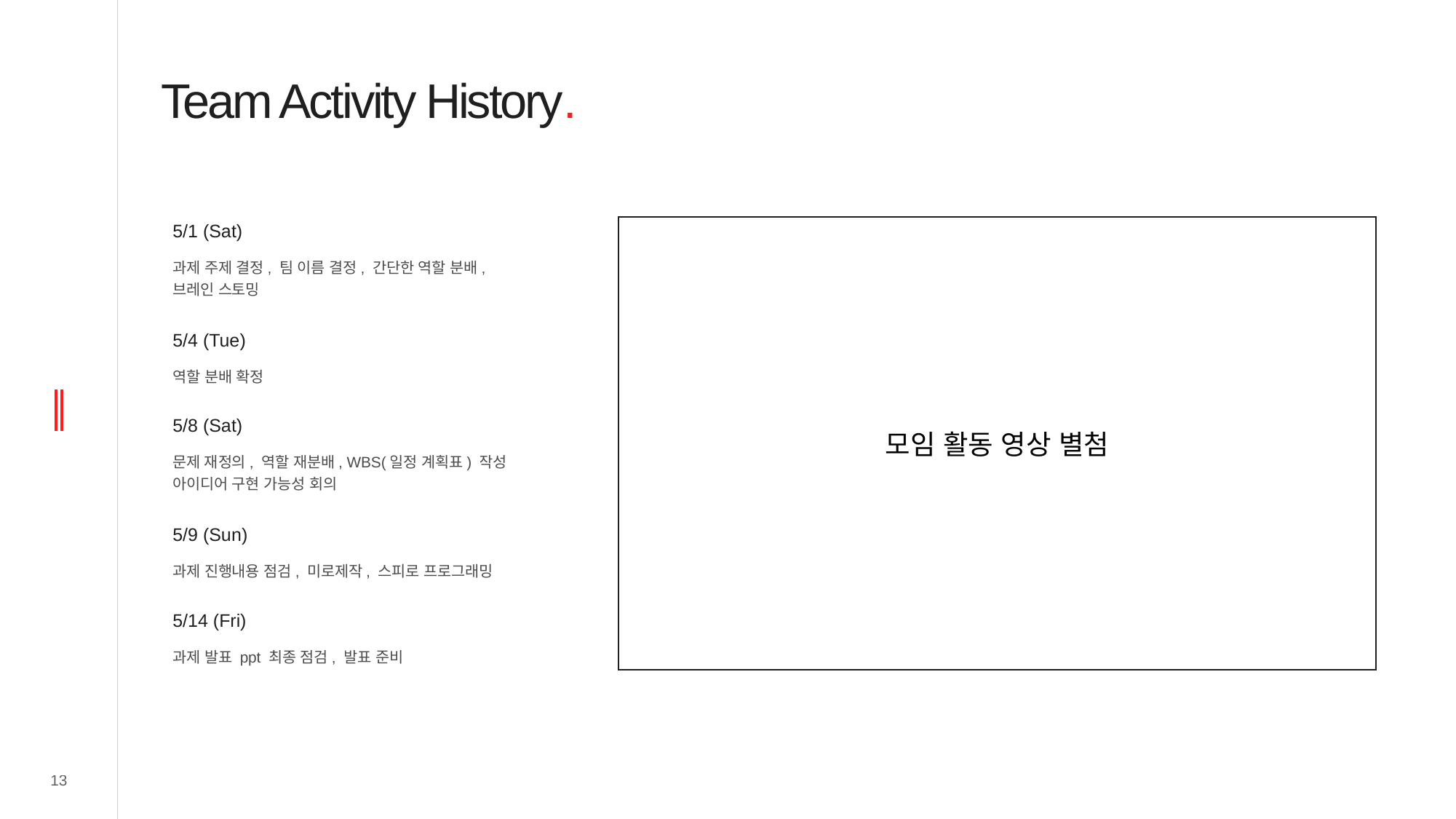

Team Activity History.
모임 활동 영상 별첨
5/1 (Sat)
과제 주제 결정, 팀 이름 결정, 간단한 역할 분배,
브레인 스토밍
5/4 (Tue)
역할 분배 확정
5/8 (Sat)
문제 재정의, 역할 재분배, WBS(일정 계획표) 작성
아이디어 구현 가능성 회의
5/9 (Sun)
과제 진행내용 점검, 미로제작, 스피로 프로그래밍
5/14 (Fri)
과제 발표 ppt 최종 점검, 발표 준비
13